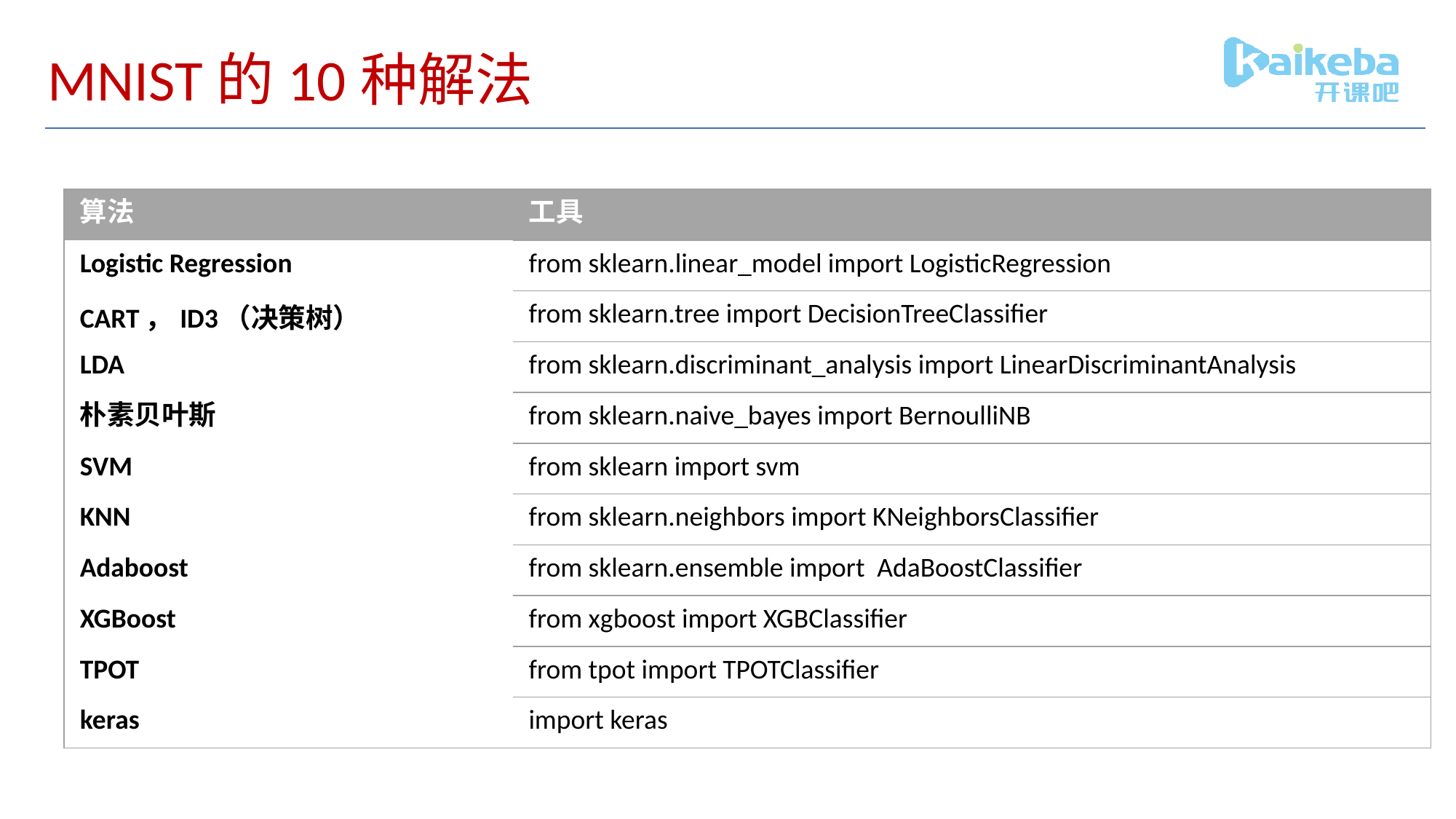

# MNIST的10种解法
| 算法 | 工具 |
| --- | --- |
| Logistic Regression | from sklearn.linear\_model import LogisticRegression |
| CART，ID3（决策树） | from sklearn.tree import DecisionTreeClassifier |
| LDA | from sklearn.discriminant\_analysis import LinearDiscriminantAnalysis |
| 朴素贝叶斯 | from sklearn.naive\_bayes import BernoulliNB |
| SVM | from sklearn import svm |
| KNN | from sklearn.neighbors import KNeighborsClassifier |
| Adaboost | from sklearn.ensemble import AdaBoostClassifier |
| XGBoost | from xgboost import XGBClassifier |
| TPOT | from tpot import TPOTClassifier |
| keras | import keras |